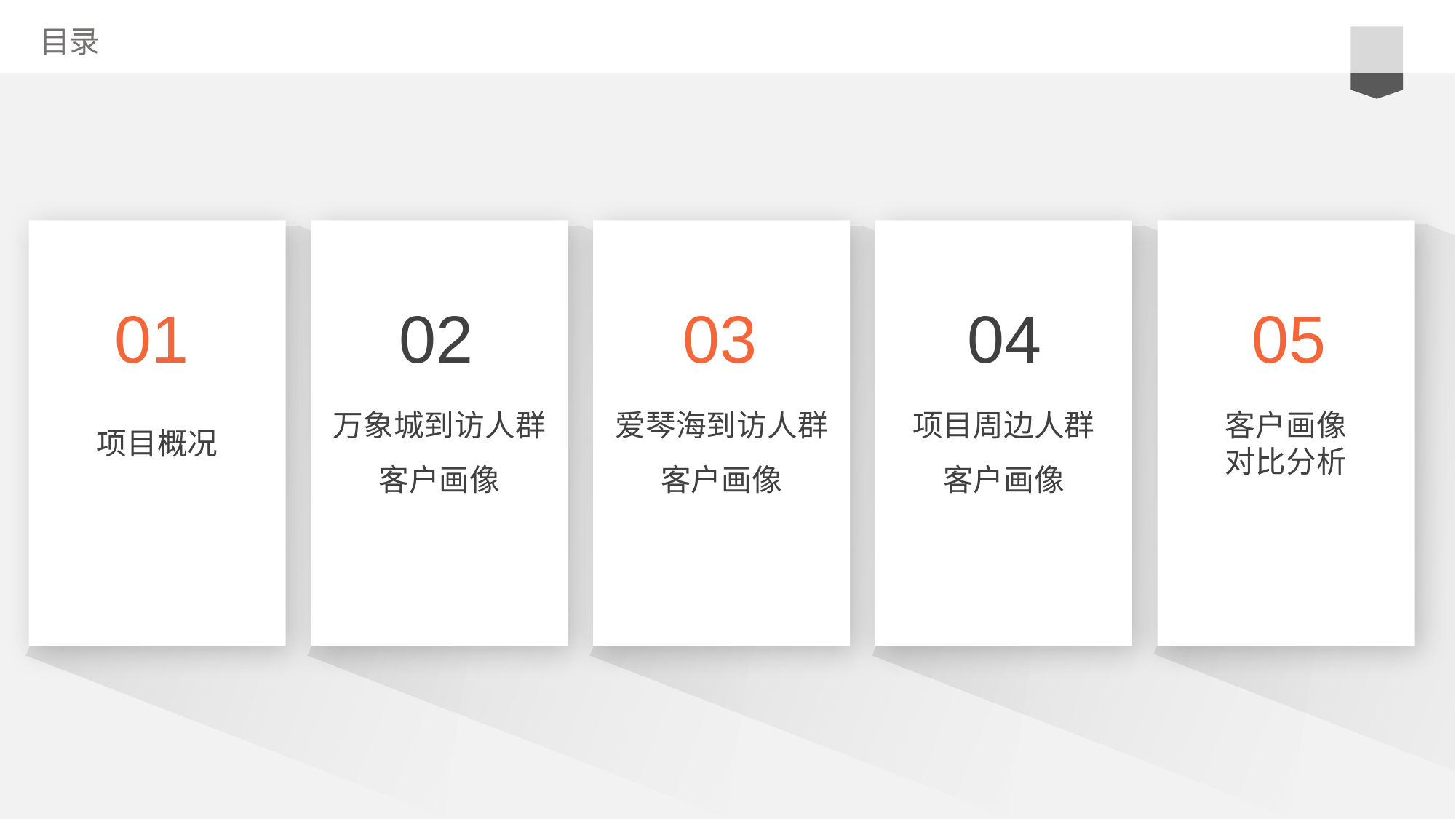

目录
2

01
02
03
04
05
项目概况
万象城到访人群客户画像
爱琴海到访人群客户画像
项目周边人群
客户画像
客户画像
对比分析